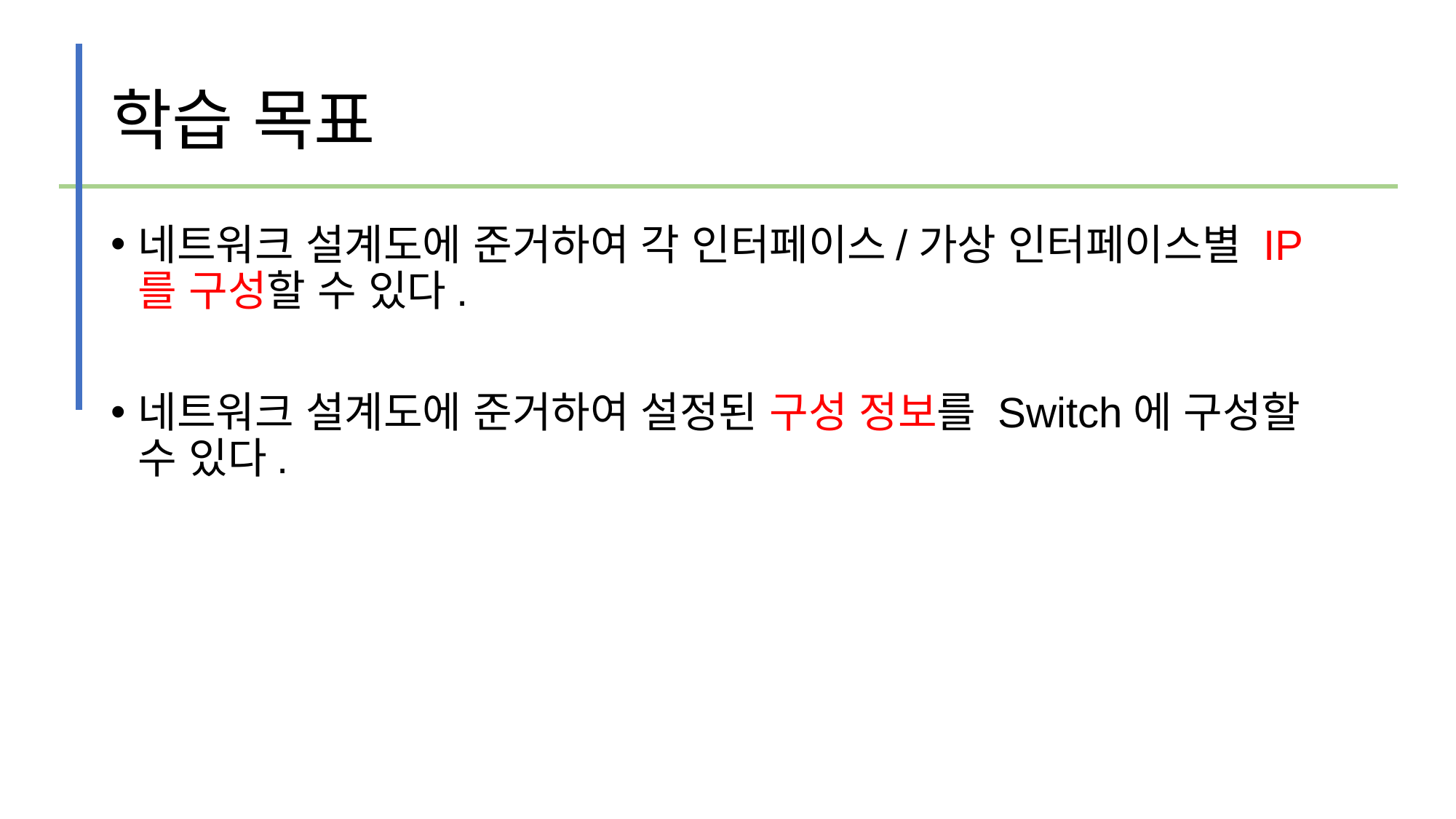

# 학습 목표
네트워크 설계도에 준거하여 각 인터페이스/가상 인터페이스별 IP를 구성할 수 있다.

네트워크 설계도에 준거하여 설정된 구성 정보를 Switch에 구성할 수 있다.